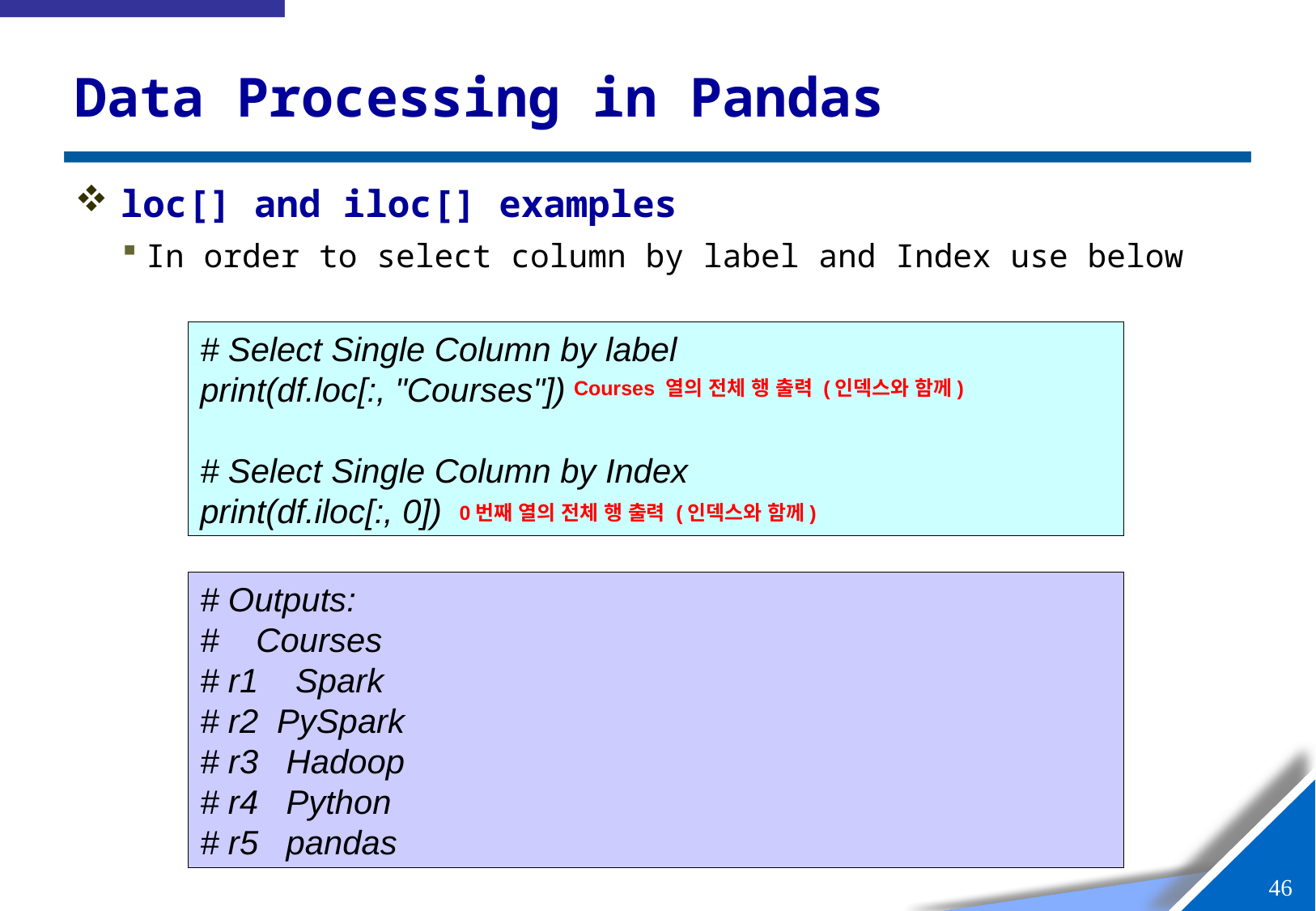

# Data Processing in Pandas
loc[] and iloc[] examples
In order to select column by label and Index use below
# Select Single Column by label
print(df.loc[:, "Courses"])

# Select Single Column by Index
print(df.iloc[:, 0])
Courses 열의 전체 행 출력 (인덱스와 함께)
0번째 열의 전체 행 출력 (인덱스와 함께)
# Outputs:
#    Courses
# r1    Spark
# r2  PySpark
# r3   Hadoop
# r4   Python
# r5   pandas
46